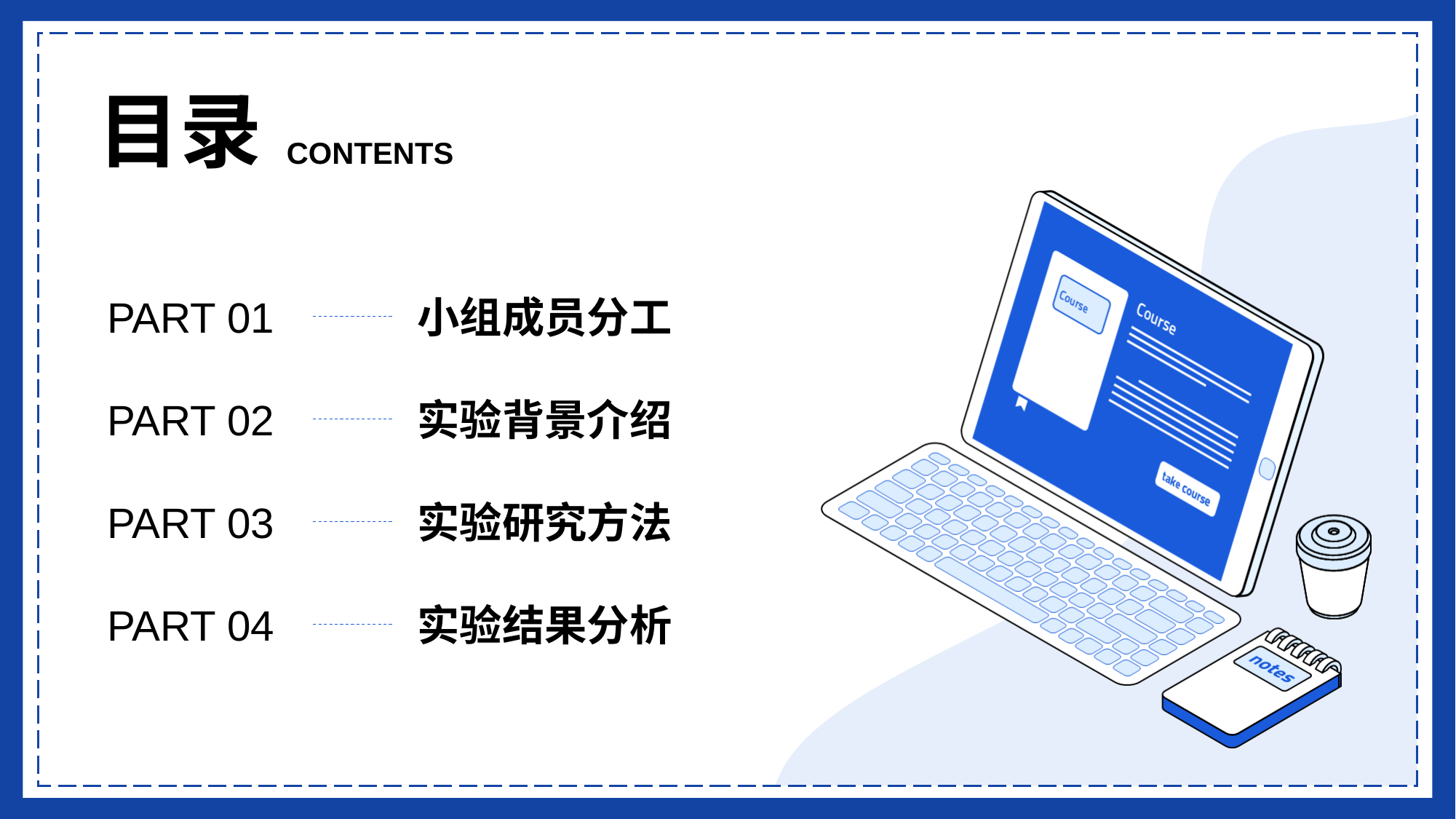

目录
CONTENTS
PART 01
小组成员分工
PART 02
实验背景介绍
PART 03
实验研究方法
PART 04
实验结果分析